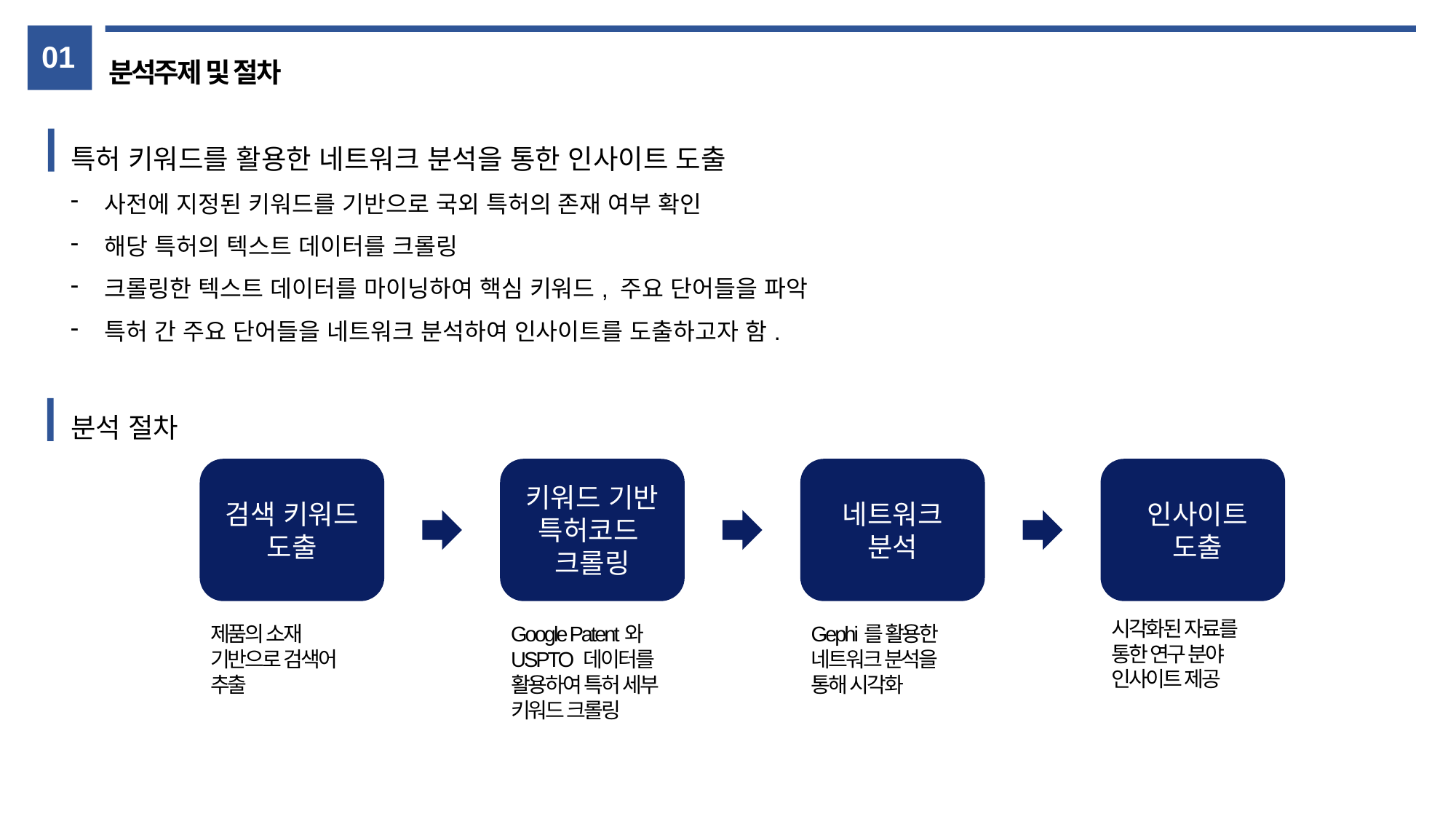

01
분석주제 및 절차
특허 키워드를 활용한 네트워크 분석을 통한 인사이트 도출
사전에 지정된 키워드를 기반으로 국외 특허의 존재 여부 확인
해당 특허의 텍스트 데이터를 크롤링
크롤링한 텍스트 데이터를 마이닝하여 핵심 키워드, 주요 단어들을 파악
특허 간 주요 단어들을 네트워크 분석하여 인사이트를 도출하고자 함.

분석 절차

검색 키워드 도출
키워드 기반 특허코드
크롤링
네트워크
분석

인사이트 도출

시각화된 자료를 통한 연구 분야 인사이트 제공
제품의 소재 기반으로 검색어 추출
Google Patent와 USPTO 데이터를 활용하여 특허 세부 키워드 크롤링
Gephi를 활용한 네트워크 분석을 통해 시각화